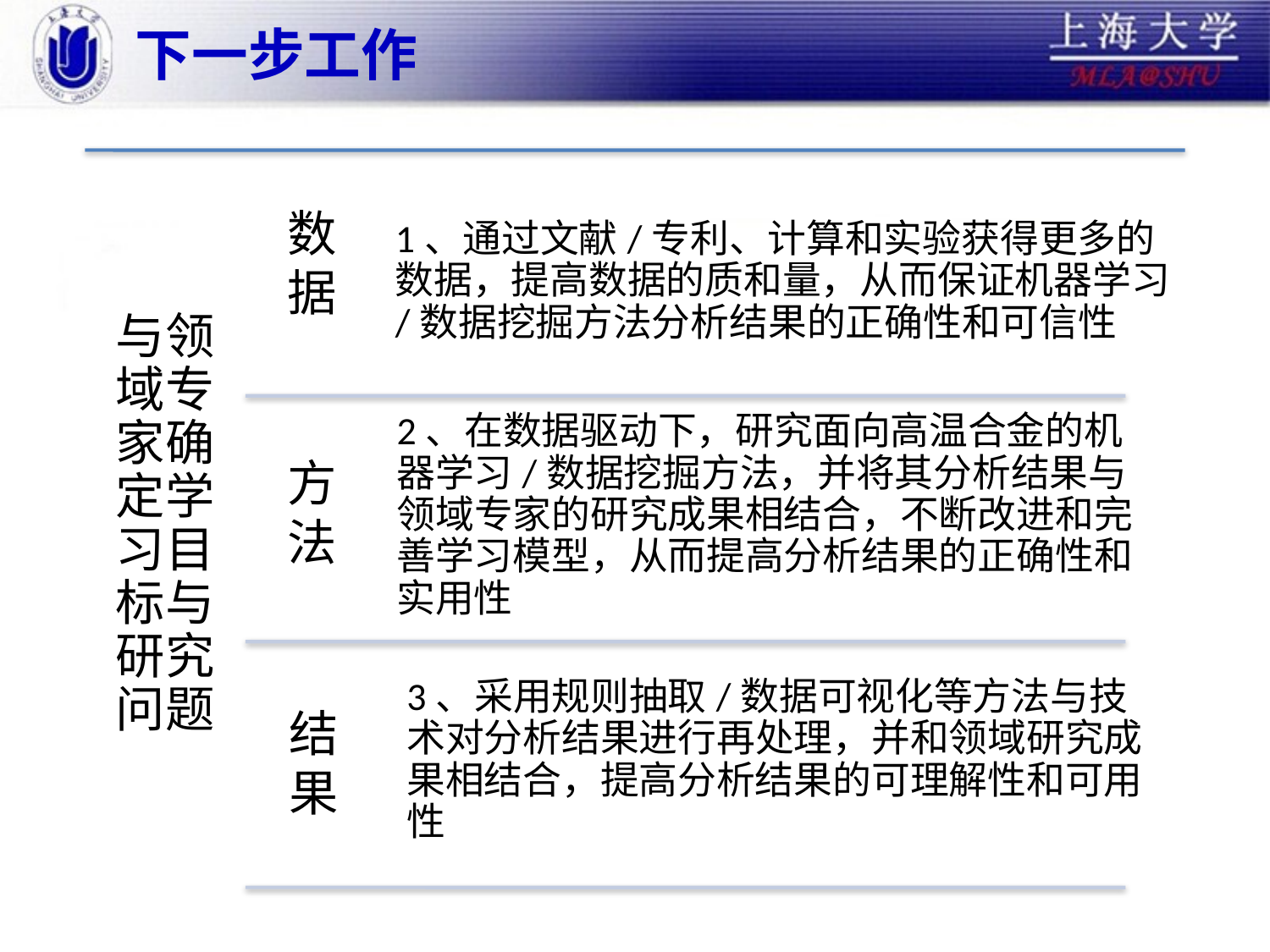

# 下一步工作
与领域专家确定学习目标与研究问题
1、通过文献/专利、计算和实验获得更多的数据，提高数据的质和量，从而保证机器学习/数据挖掘方法分析结果的正确性和可信性
2、在数据驱动下，研究面向高温合金的机器学习/数据挖掘方法，并将其分析结果与领域专家的研究成果相结合，不断改进和完善学习模型，从而提高分析结果的正确性和实用性
3、采用规则抽取/数据可视化等方法与技术对分析结果进行再处理，并和领域研究成果相结合，提高分析结果的可理解性和可用性
数
据
方法
结果